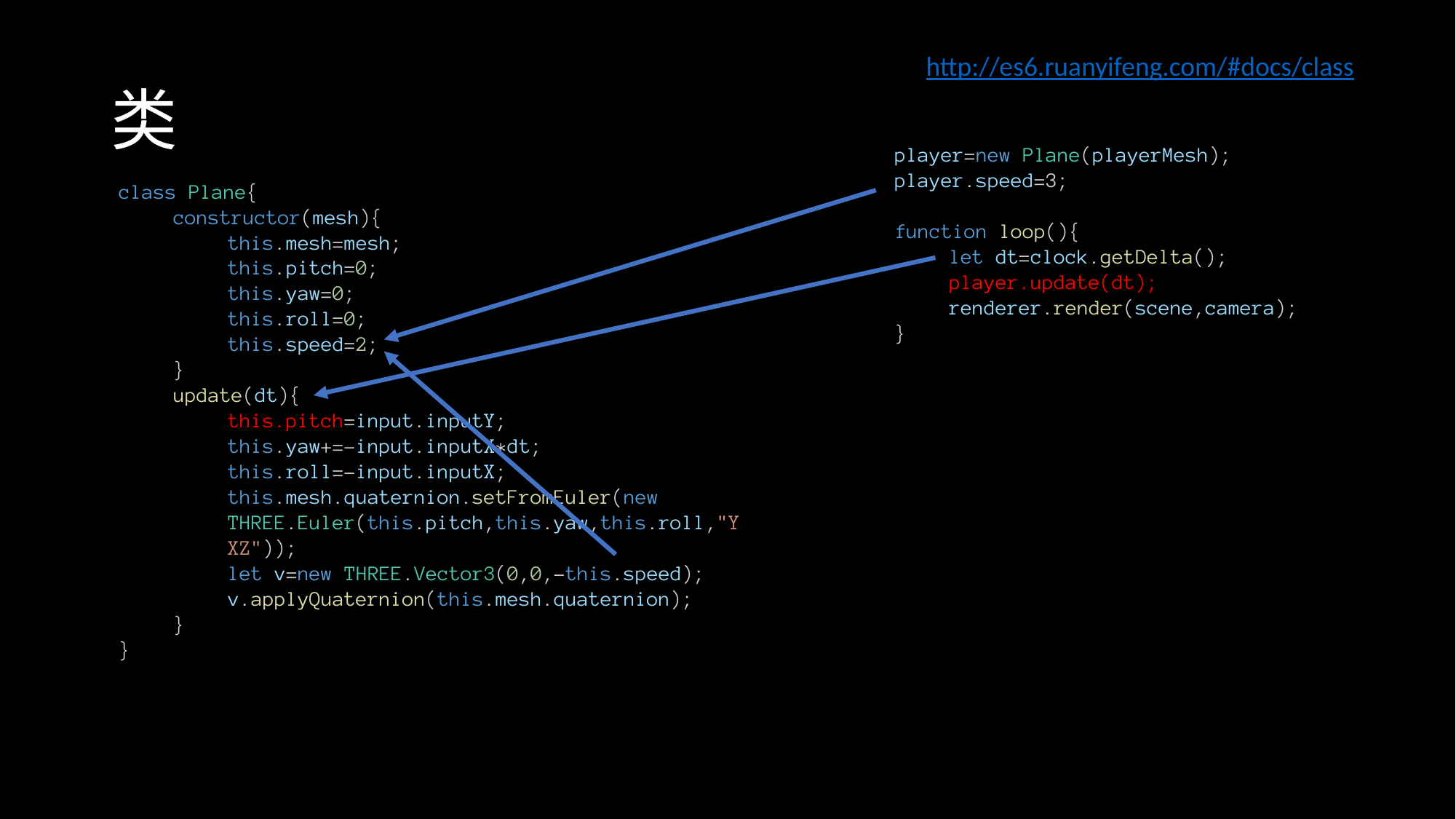

# 类
http://es6.ruanyifeng.com/#docs/class
player=new Plane(playerMesh);
player.speed=3;
function loop(){
let dt=clock.getDelta();
player.update(dt);
renderer.render(scene,camera);
}

class Plane{
constructor(mesh){
this.mesh=mesh;
this.pitch=0;
this.yaw=0;
this.roll=0;
this.speed=2;
}
update(dt){
this.pitch=input.inputY;
this.yaw+=-input.inputX*dt;
this.roll=-input.inputX;
this.mesh.quaternion.setFromEuler(new THREE.Euler(this.pitch,this.yaw,this.roll,"YXZ"));
let v=new THREE.Vector3(0,0,-this.speed);
v.applyQuaternion(this.mesh.quaternion);
}
}